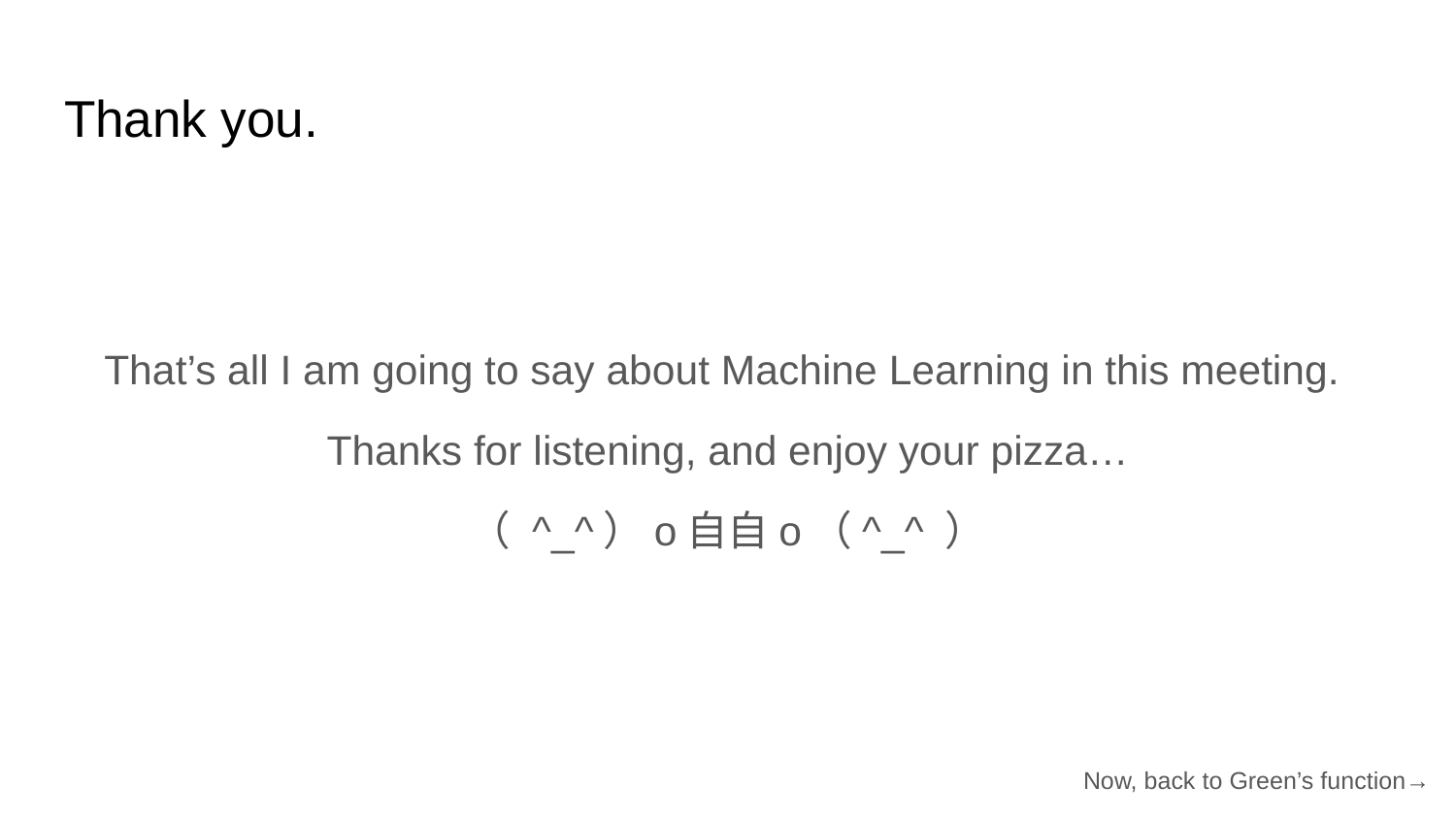

# Thank you.
That’s all I am going to say about Machine Learning in this meeting.
Thanks for listening, and enjoy your pizza…
（ ^_^）o自自o（^_^ ）
Now, back to Green’s function→